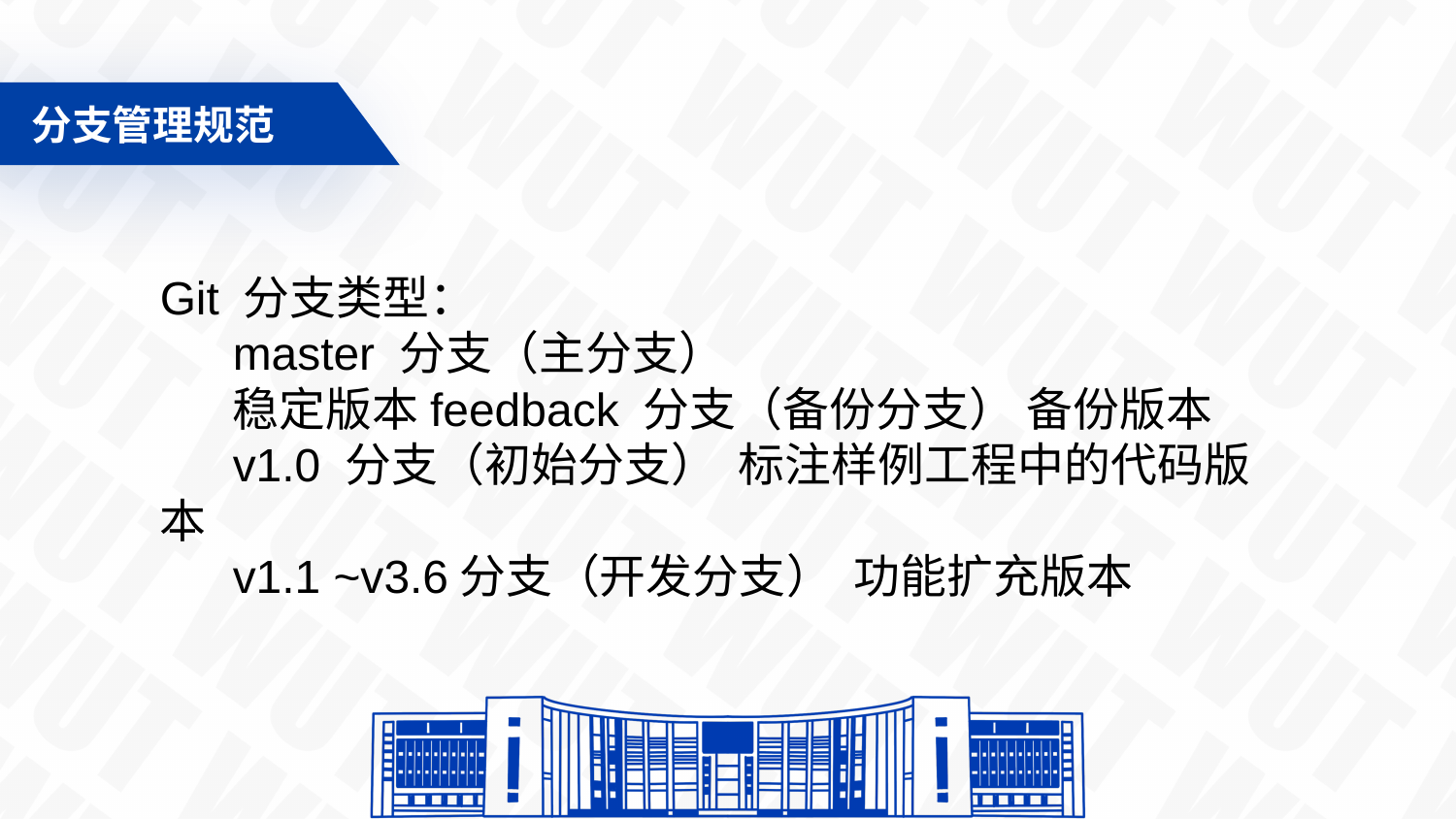

分支管理规范
Git 分支类型：
master 分支（主分支）
稳定版本feedback 分支（备份分支） 备份版本
v1.0 分支（初始分支）  标注样例工程中的代码版本
v1.1 ~v3.6分支（开发分支）  功能扩充版本